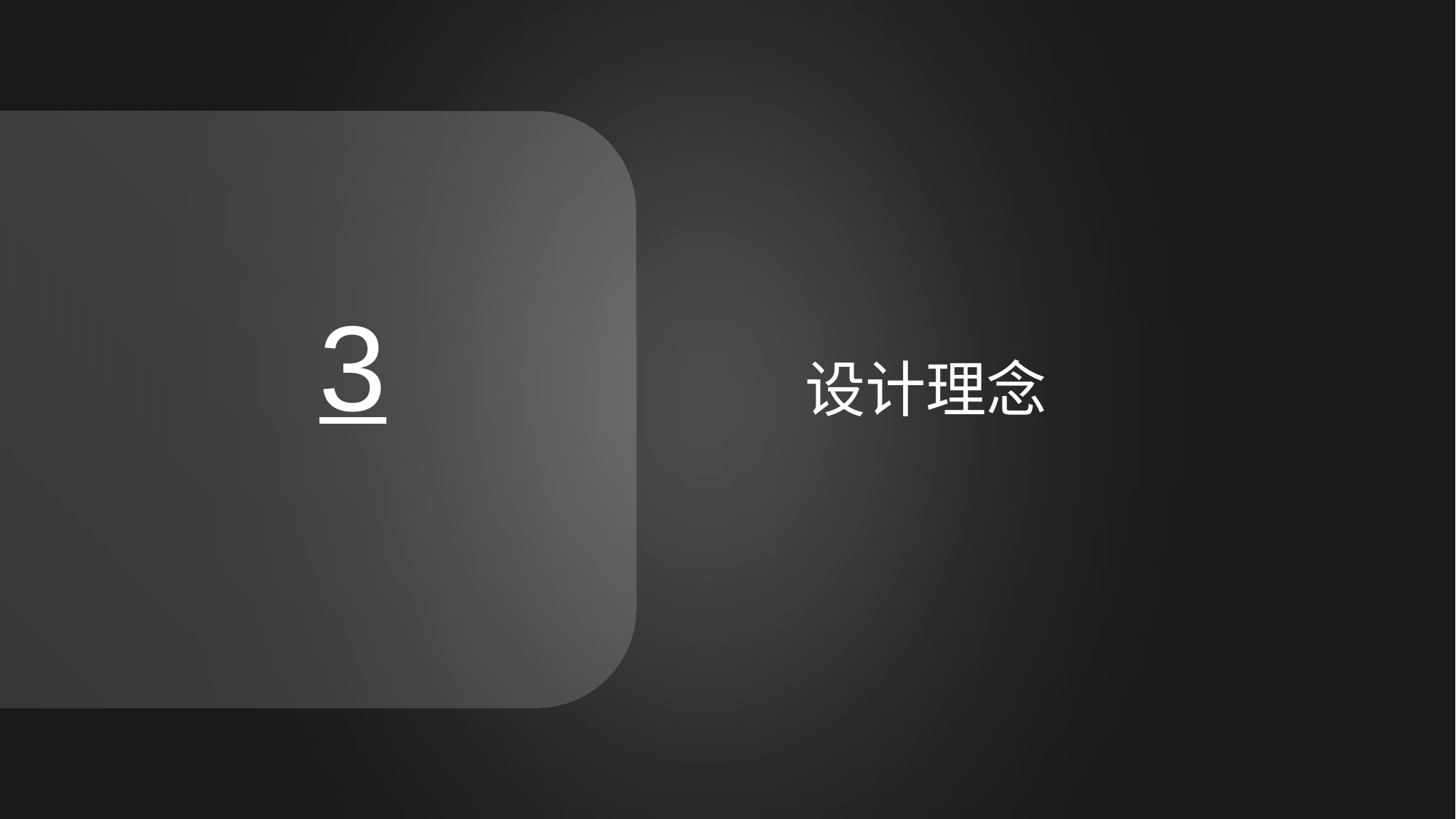

草稿箱
发布文章
阅读文章

点赞评论收藏
分享举报

用户资料
3
# 目 录
设计理念

登录注册
创作中心
管理系统